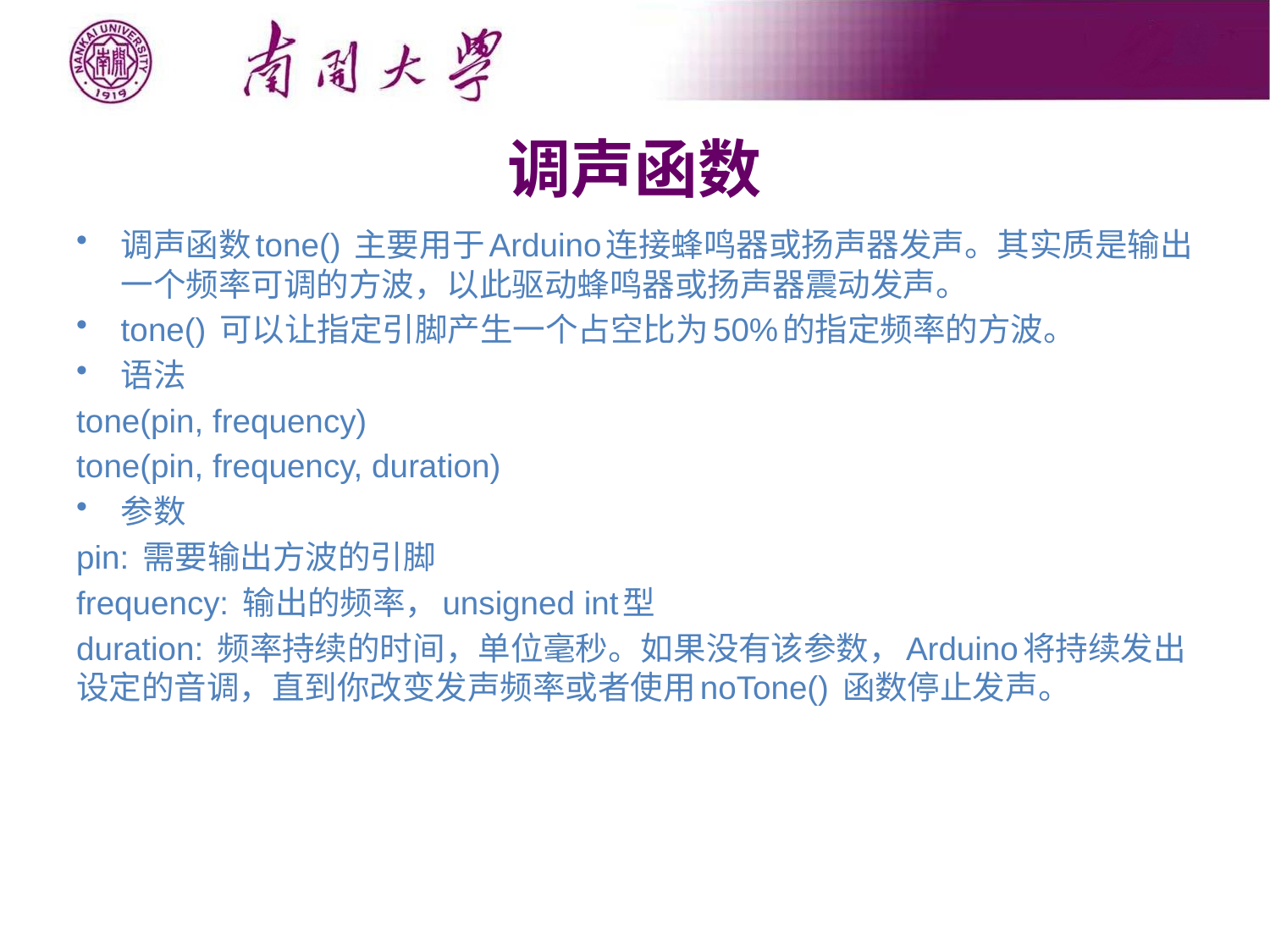

# 调声函数
调声函数tone() 主要用于Arduino连接蜂鸣器或扬声器发声。其实质是输出一个频率可调的方波，以此驱动蜂鸣器或扬声器震动发声。
tone() 可以让指定引脚产生一个占空比为50%的指定频率的方波。
语法
tone(pin, frequency)
tone(pin, frequency, duration)
参数
pin: 需要输出方波的引脚
frequency: 输出的频率，unsigned int型
duration: 频率持续的时间，单位毫秒。如果没有该参数，Arduino将持续发出设定的音调，直到你改变发声频率或者使用noTone() 函数停止发声。